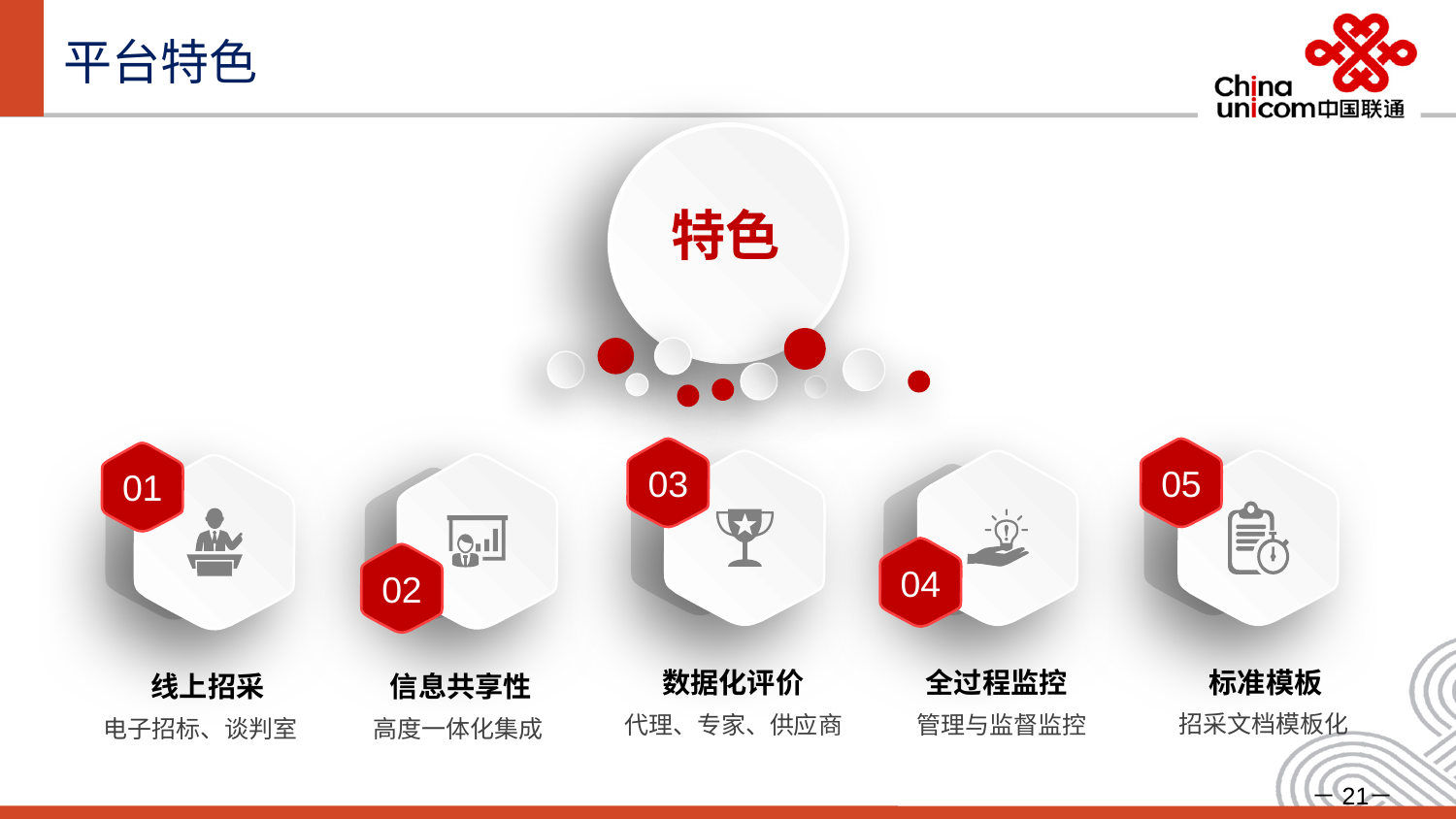

# 平台特色

特色

03
05
01

04
02
数据化评价
代理、专家、供应商
全过程监控
管理与监督监控
标准模板
招采文档模板化
信息共享性
高度一体化集成
线上招采
电子招标、谈判室
－21－